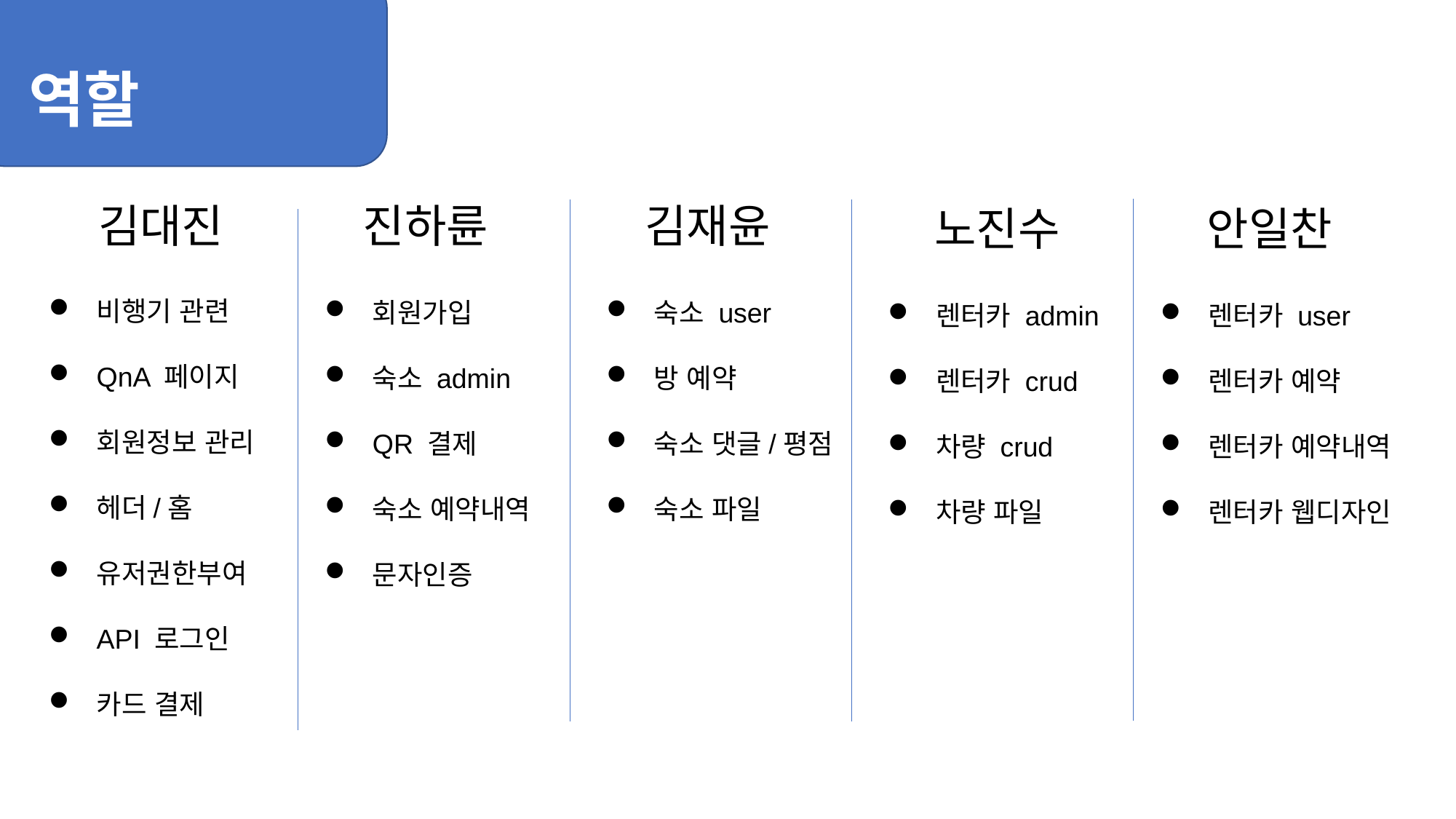

역할
김대진
진하륜
김재윤
노진수
안일찬
비행기 관련

QnA 페이지

회원정보 관리

헤더/홈

유저권한부여

API 로그인

카드 결제

회원가입

숙소 admin

QR 결제

숙소 예약내역

문자인증
숙소 user

방 예약

숙소 댓글/평점

숙소 파일
렌터카 admin

렌터카 crud

차량 crud

차량 파일

렌터카 user

렌터카 예약

렌터카 예약내역

렌터카 웹디자인